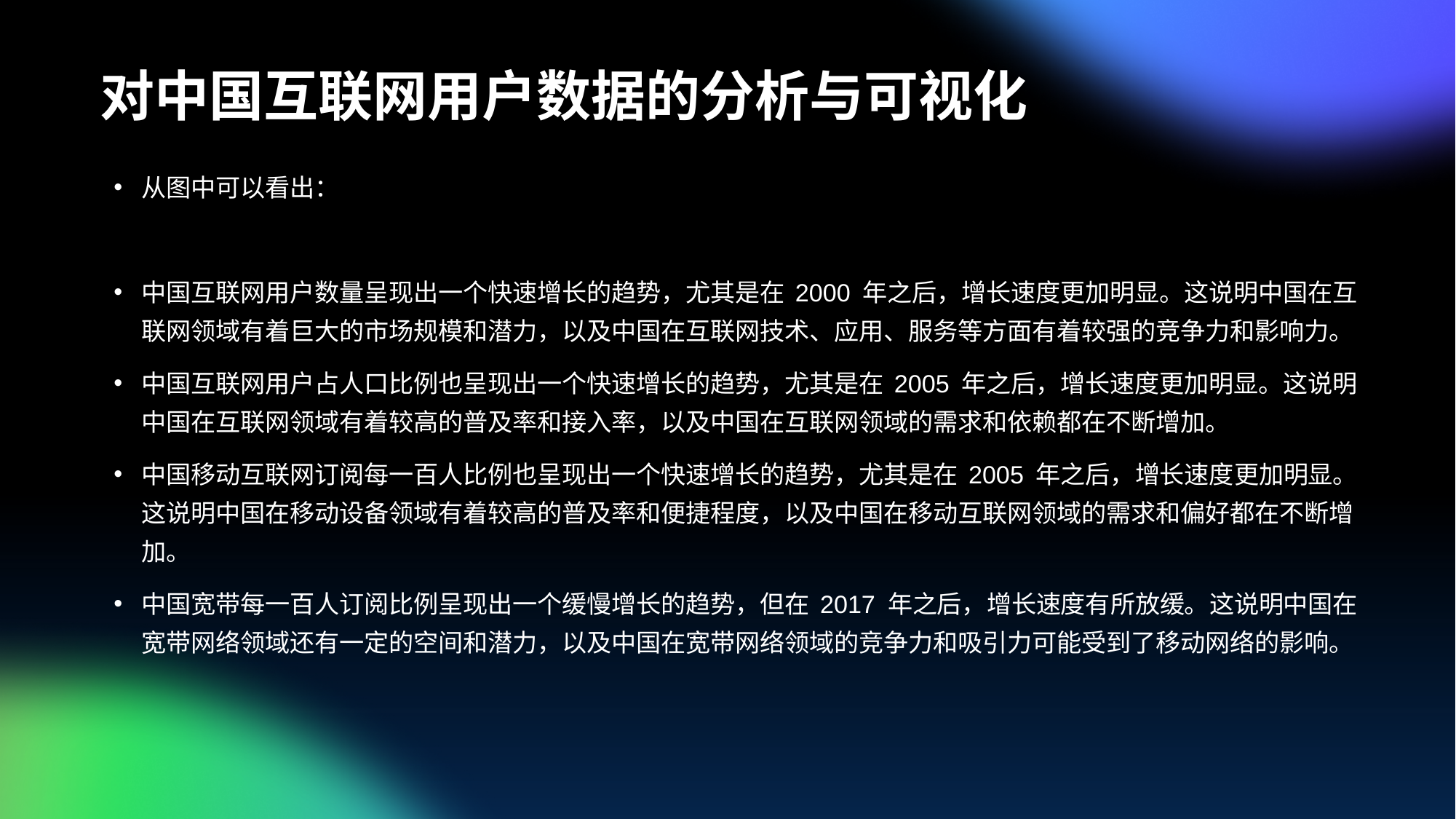

# 对中国互联网用户数据的分析与可视化
从图中可以看出：

中国互联网用户数量呈现出一个快速增长的趋势，尤其是在 2000 年之后，增长速度更加明显。这说明中国在互联网领域有着巨大的市场规模和潜力，以及中国在互联网技术、应用、服务等方面有着较强的竞争力和影响力。
中国互联网用户占人口比例也呈现出一个快速增长的趋势，尤其是在 2005 年之后，增长速度更加明显。这说明中国在互联网领域有着较高的普及率和接入率，以及中国在互联网领域的需求和依赖都在不断增加。
中国移动互联网订阅每一百人比例也呈现出一个快速增长的趋势，尤其是在 2005 年之后，增长速度更加明显。这说明中国在移动设备领域有着较高的普及率和便捷程度，以及中国在移动互联网领域的需求和偏好都在不断增加。
中国宽带每一百人订阅比例呈现出一个缓慢增长的趋势，但在 2017 年之后，增长速度有所放缓。这说明中国在宽带网络领域还有一定的空间和潜力，以及中国在宽带网络领域的竞争力和吸引力可能受到了移动网络的影响。